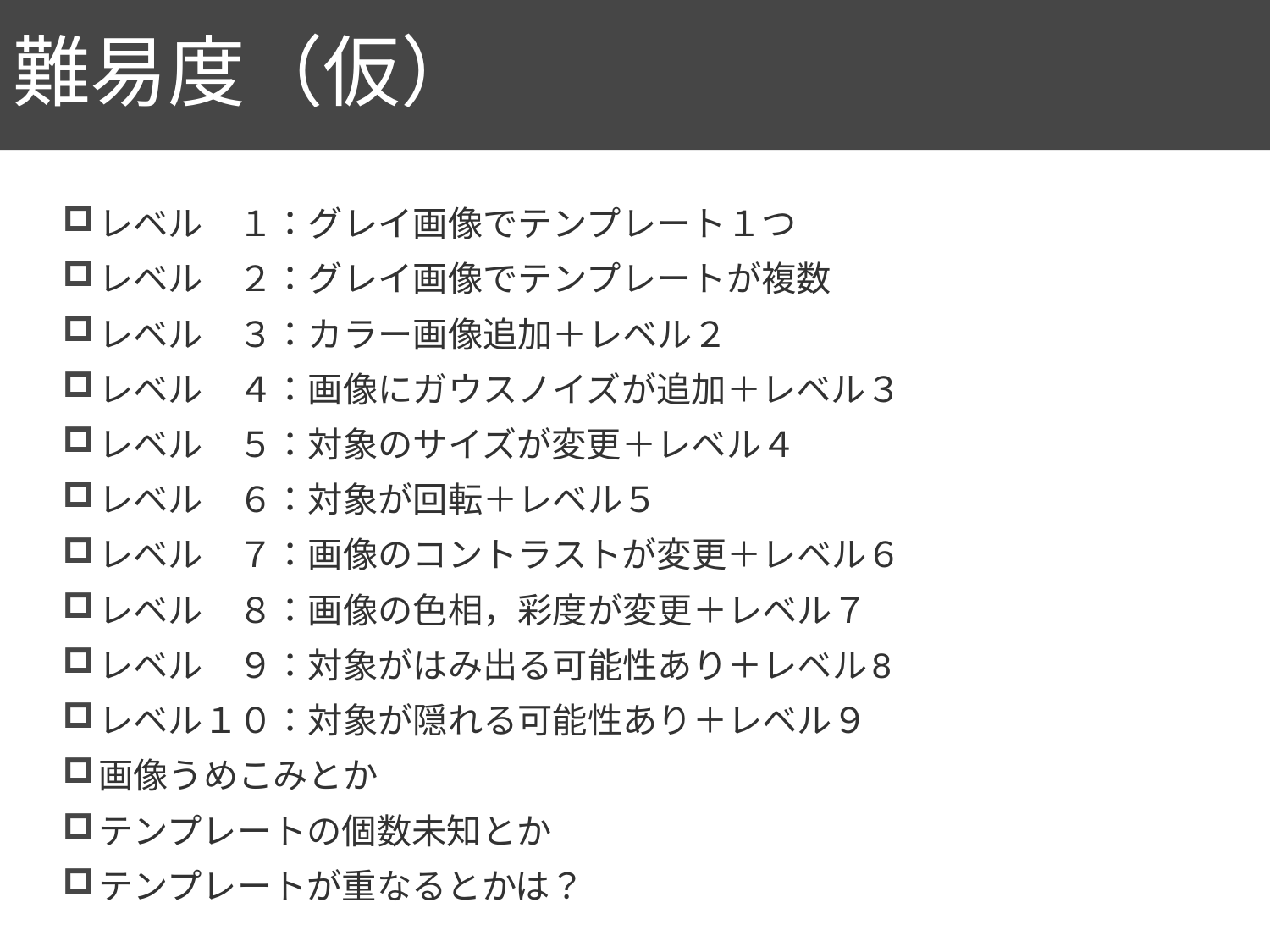

# 難易度（仮）
7
レベル　１：グレイ画像でテンプレート１つ
レベル　２：グレイ画像でテンプレートが複数
レベル　３：カラー画像追加＋レベル２
レベル　４：画像にガウスノイズが追加＋レベル３
レベル　５：対象のサイズが変更＋レベル４
レベル　６：対象が回転＋レベル５
レベル　７：画像のコントラストが変更＋レベル６
レベル　８：画像の色相，彩度が変更＋レベル７
レベル　９：対象がはみ出る可能性あり＋レベル8
レベル１０：対象が隠れる可能性あり＋レベル９
画像うめこみとか
テンプレートの個数未知とか
テンプレートが重なるとかは？